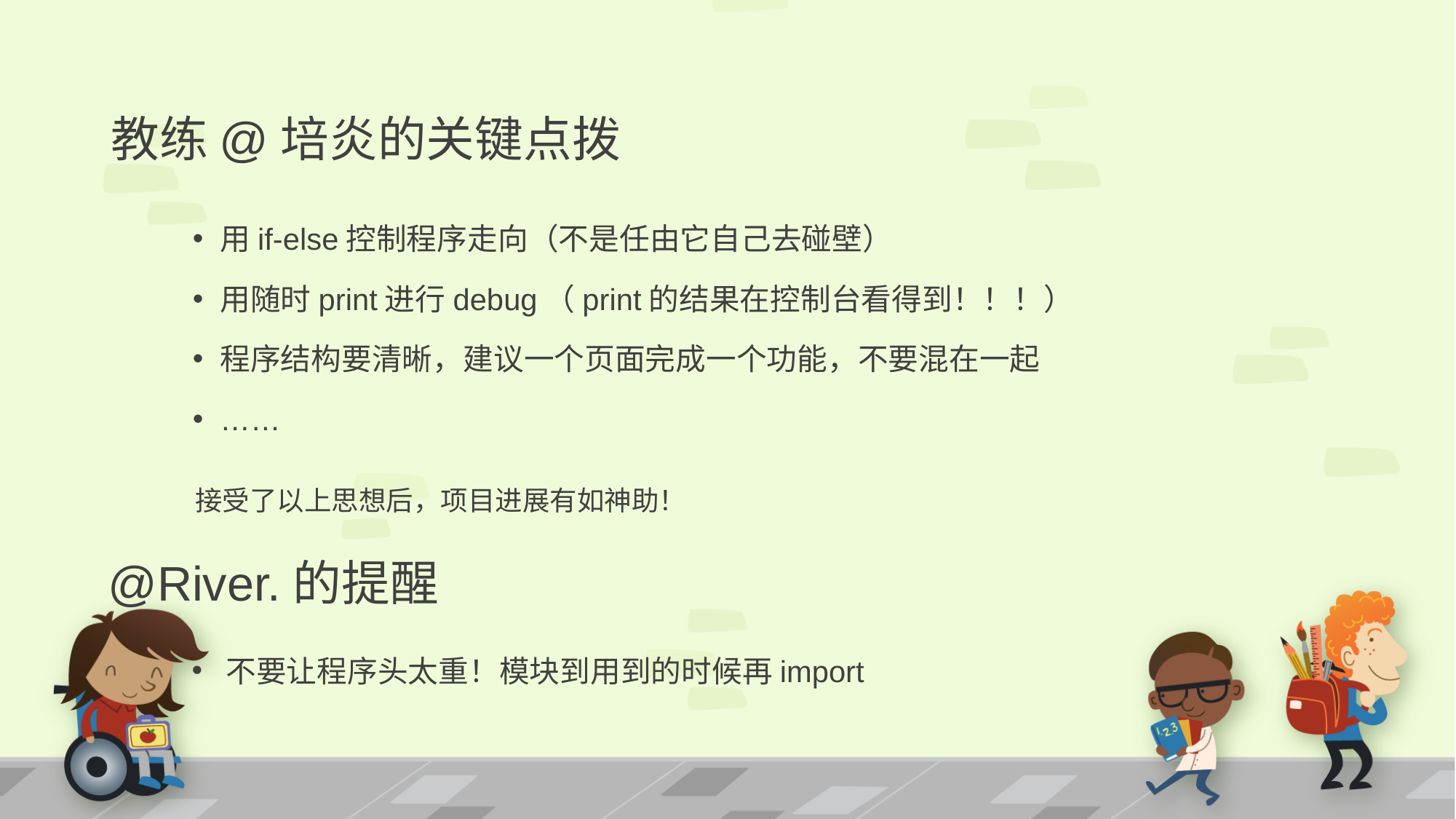

# 教练@培炎的关键点拨
用if-else控制程序走向（不是任由它自己去碰壁）
用随时print进行debug（print的结果在控制台看得到！！！）
程序结构要清晰，建议一个页面完成一个功能，不要混在一起
……
接受了以上思想后，项目进展有如神助！
@River.的提醒
不要让程序头太重！模块到用到的时候再import